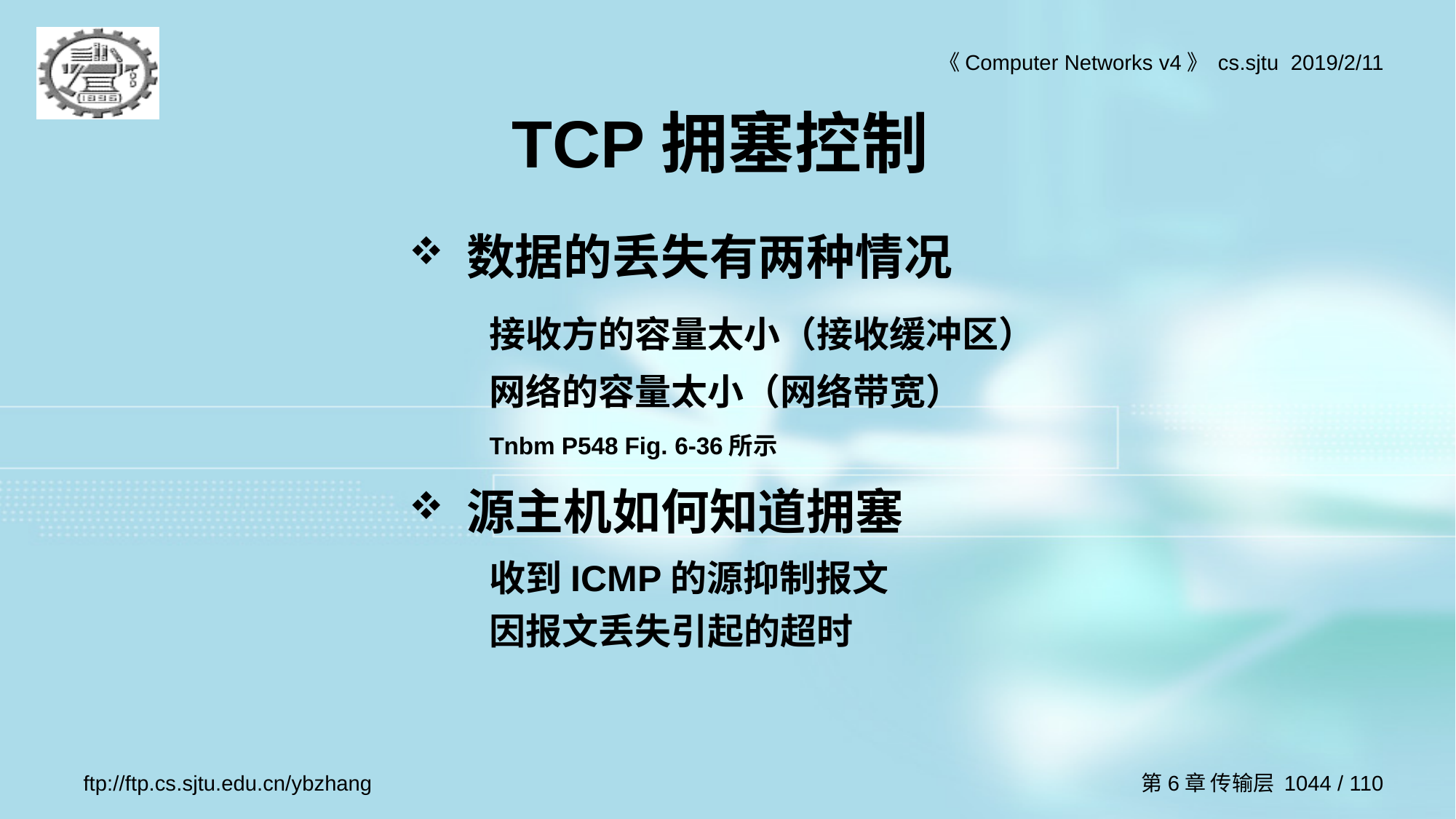

# TCP拥塞控制
数据的丢失有两种情况
接收方的容量太小（接收缓冲区）
网络的容量太小（网络带宽）
Tnbm P548 Fig. 6-36所示
源主机如何知道拥塞
收到ICMP的源抑制报文
因报文丢失引起的超时